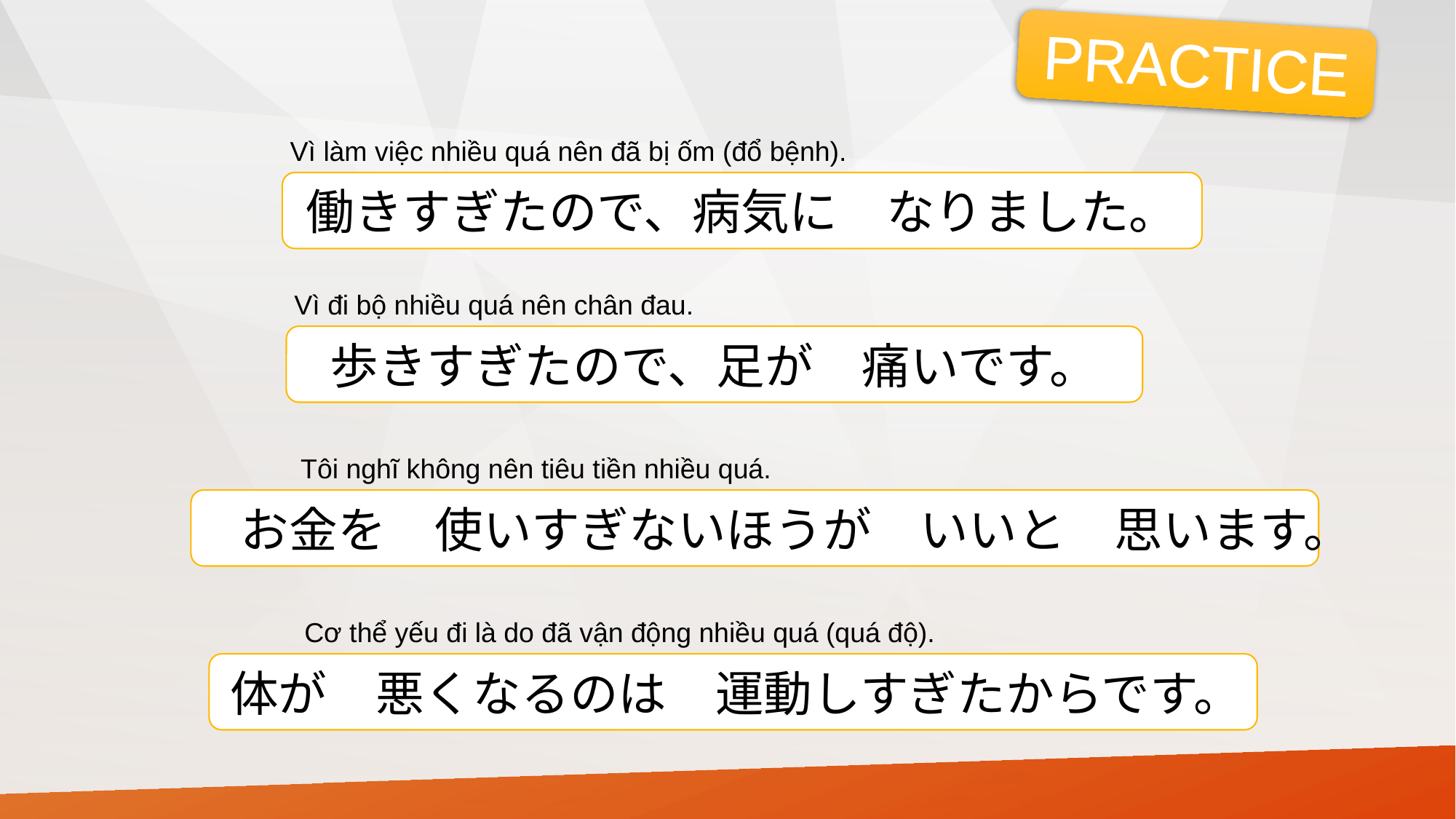

PRACTICE
Vì làm việc nhiều quá nên đã bị ốm (đổ bệnh).
働きすぎたので、病気に　なりました。
Vì đi bộ nhiều quá nên chân đau.
歩きすぎたので、足が　痛いです。
Tôi nghĩ không nên tiêu tiền nhiều quá.
お金を　使いすぎないほうが　いいと　思います。
Cơ thể yếu đi là do đã vận động nhiều quá (quá độ).
体が　悪くなるのは　運動しすぎたからです。